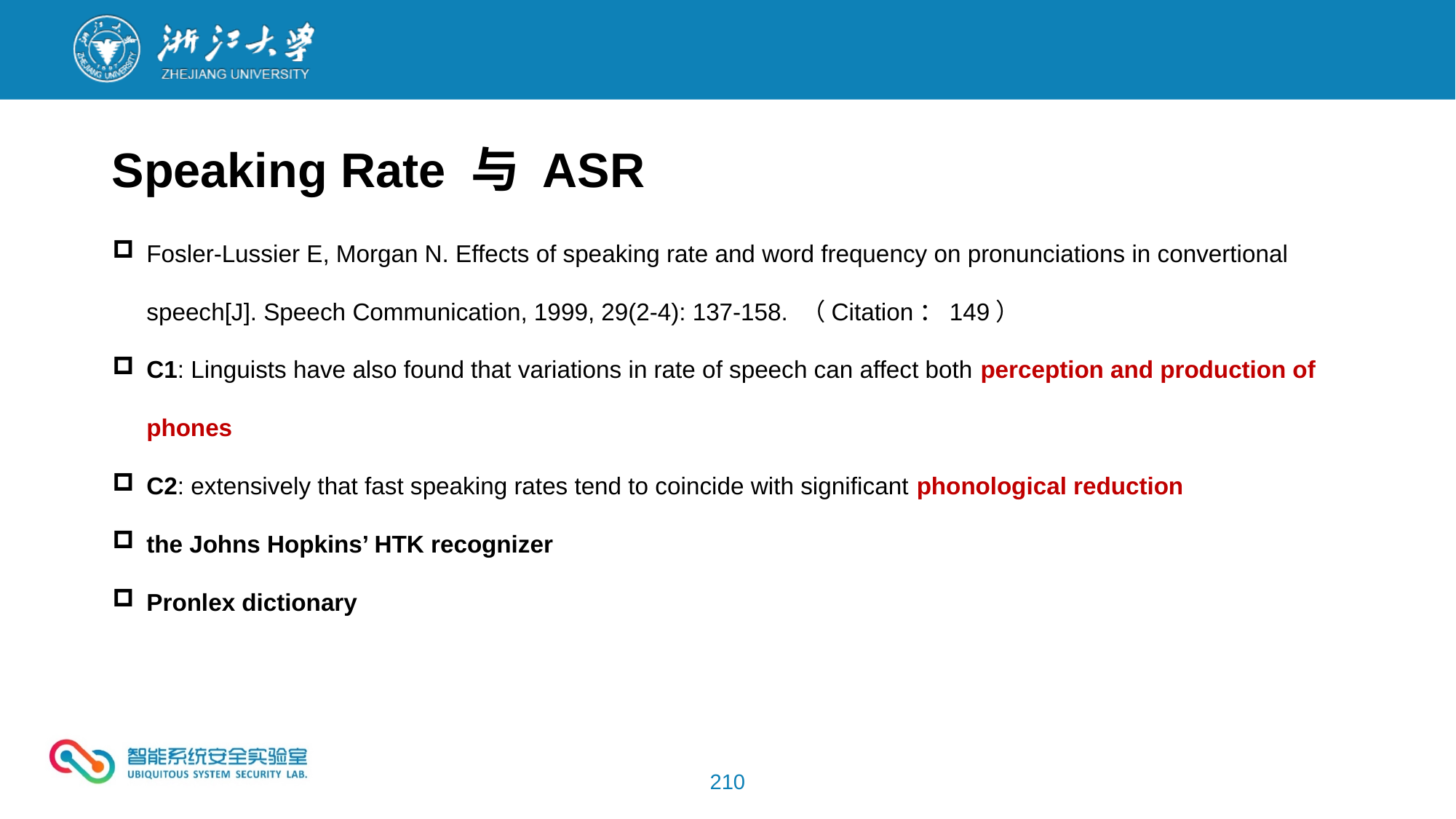

Speaking Rate 与 ASR
Fosler-Lussier E, Morgan N. Effects of speaking rate and word frequency on pronunciations in convertional speech[J]. Speech Communication, 1999, 29(2-4): 137-158. （Citation：149）
C1: Linguists have also found that variations in rate of speech can affect both perception and production of phones
C2: extensively that fast speaking rates tend to coincide with significant phonological reduction
the Johns Hopkins’ HTK recognizer
Pronlex dictionary